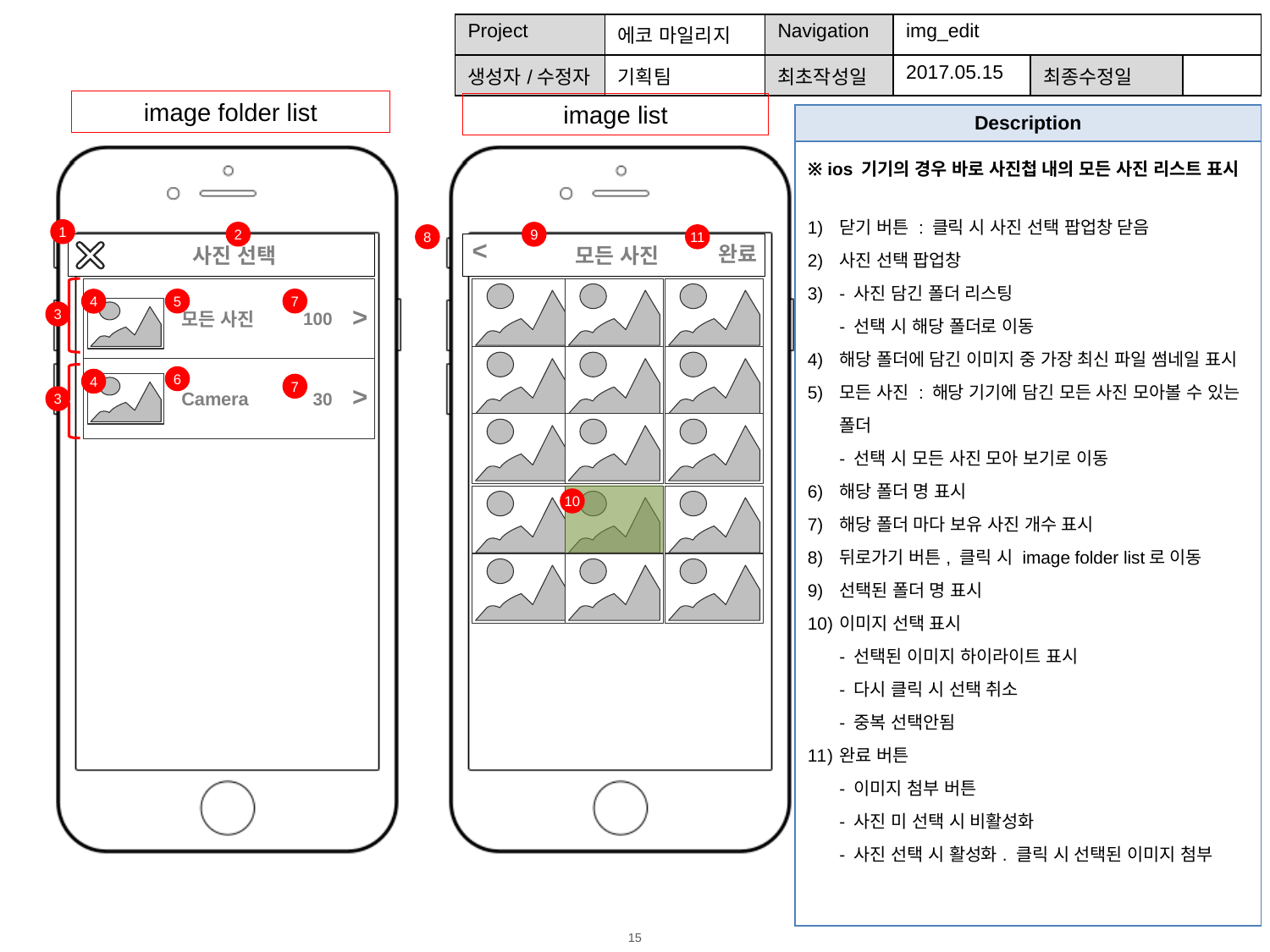

| Project | 에코 마일리지 | Navigation | img\_edit |  |  |
| --- | --- | --- | --- | --- | --- |
| 생성자/수정자 | 기획팀 | 최초작성일 | 2017.05.15 | 최종수정일 |  |
image folder list
image list
| Description |
| --- |
| ※ ios 기기의 경우 바로 사진첩 내의 모든 사진 리스트 표시 닫기 버튼 : 클릭 시 사진 선택 팝업창 닫음 사진 선택 팝업창 - 사진 담긴 폴더 리스팅 - 선택 시 해당 폴더로 이동 해당 폴더에 담긴 이미지 중 가장 최신 파일 썸네일 표시 모든 사진 : 해당 기기에 담긴 모든 사진 모아볼 수 있는 폴더 - 선택 시 모든 사진 모아 보기로 이동 해당 폴더 명 표시 해당 폴더 마다 보유 사진 개수 표시 뒤로가기 버튼, 클릭 시 image folder list로 이동 선택된 폴더 명 표시 이미지 선택 표시 - 선택된 이미지 하이라이트 표시 - 다시 클릭 시 선택 취소 - 중복 선택안됨 완료 버튼 - 이미지 첨부 버튼 - 사진 미 선택 시 비활성화 - 사진 선택 시 활성화. 클릭 시 선택된 이미지 첨부 |
1
2
9
8
11
<
완료
                  사진 선택
                모든 사진

5
7
4

모든 사진
100
<
3

6
4

7
Camera
30
<
3

10